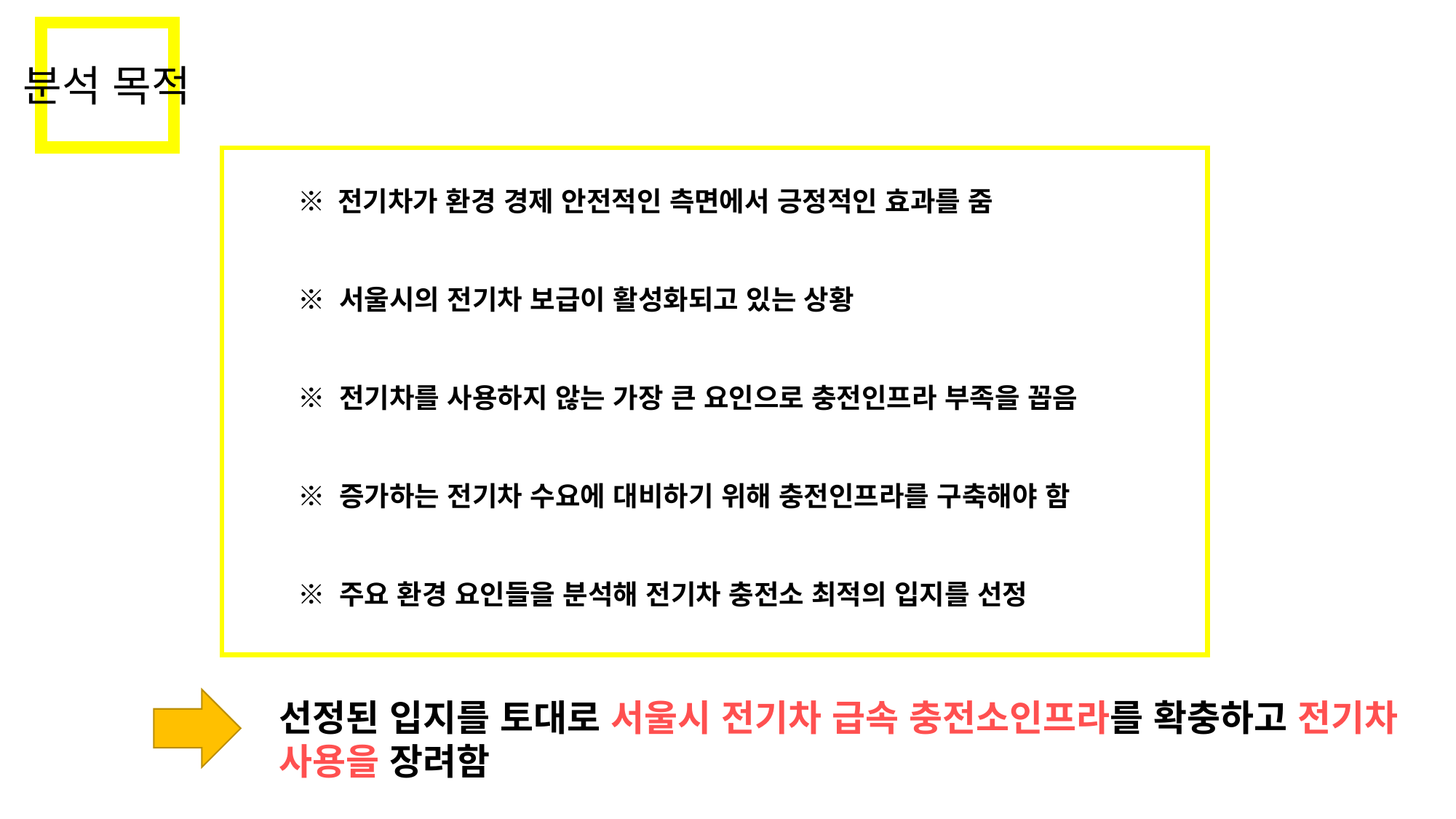

분석 목적

※ 전기차가 환경 경제 안전적인 측면에서 긍정적인 효과를 줌

※ 서울시의 전기차 보급이 활성화되고 있는 상황

※ 전기차를 사용하지 않는 가장 큰 요인으로 충전인프라 부족을 꼽음

※ 증가하는 전기차 수요에 대비하기 위해 충전인프라를 구축해야 함

※ 주요 환경 요인들을 분석해 전기차 충전소 최적의 입지를 선정

선정된 입지를 토대로 서울시 전기차 급속 충전소인프라를 확충하고 전기차 사용을 장려함